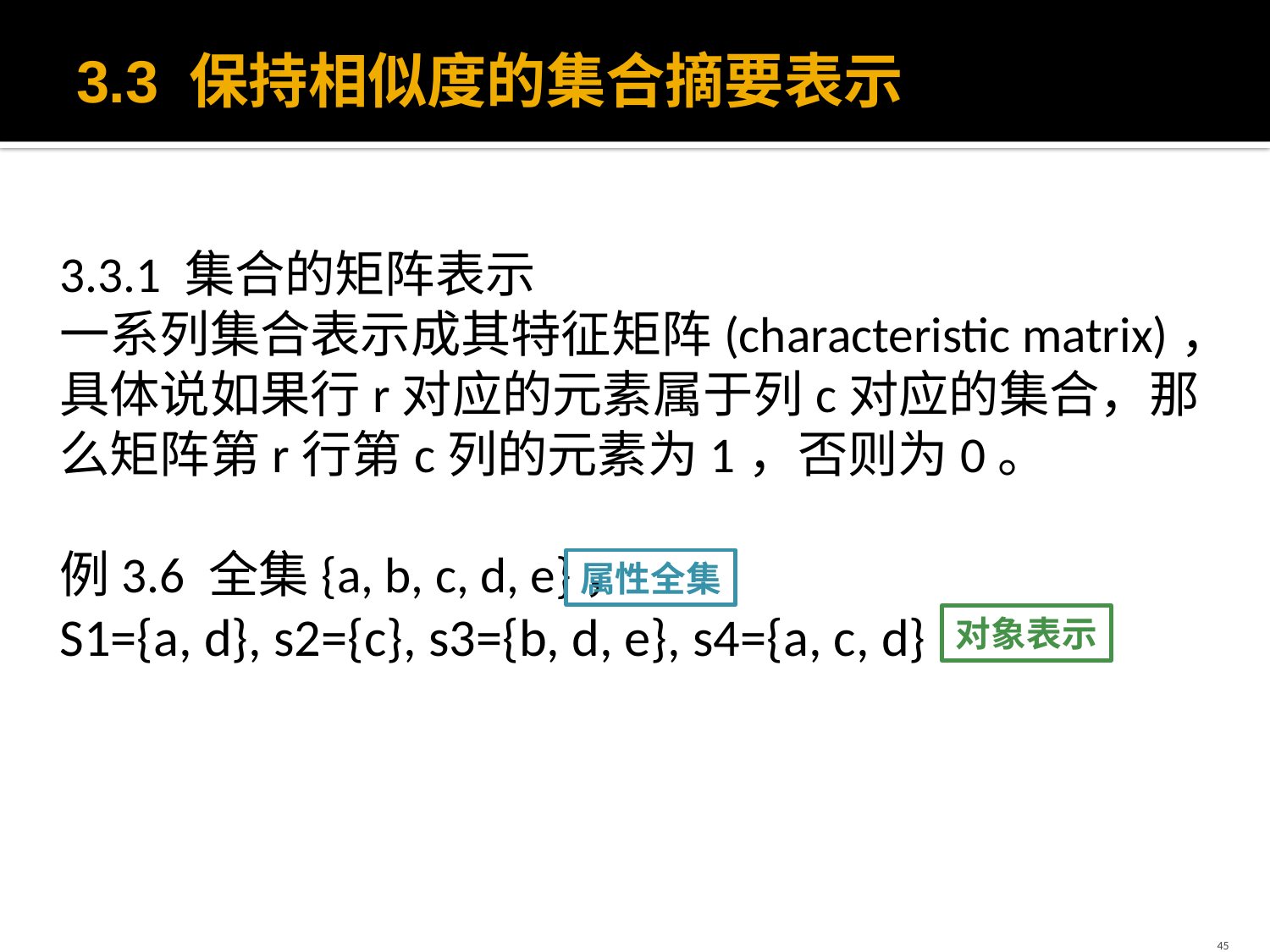

# 3.3 保持相似度的集合摘要表示
3.3.1 集合的矩阵表示
一系列集合表示成其特征矩阵(characteristic matrix)，具体说如果行r对应的元素属于列c对应的集合，那么矩阵第r行第c列的元素为1，否则为0。

例3.6 全集{a, b, c, d, e}，
S1={a, d}, s2={c}, s3={b, d, e}, s4={a, c, d}

属性全集
对象表示
45